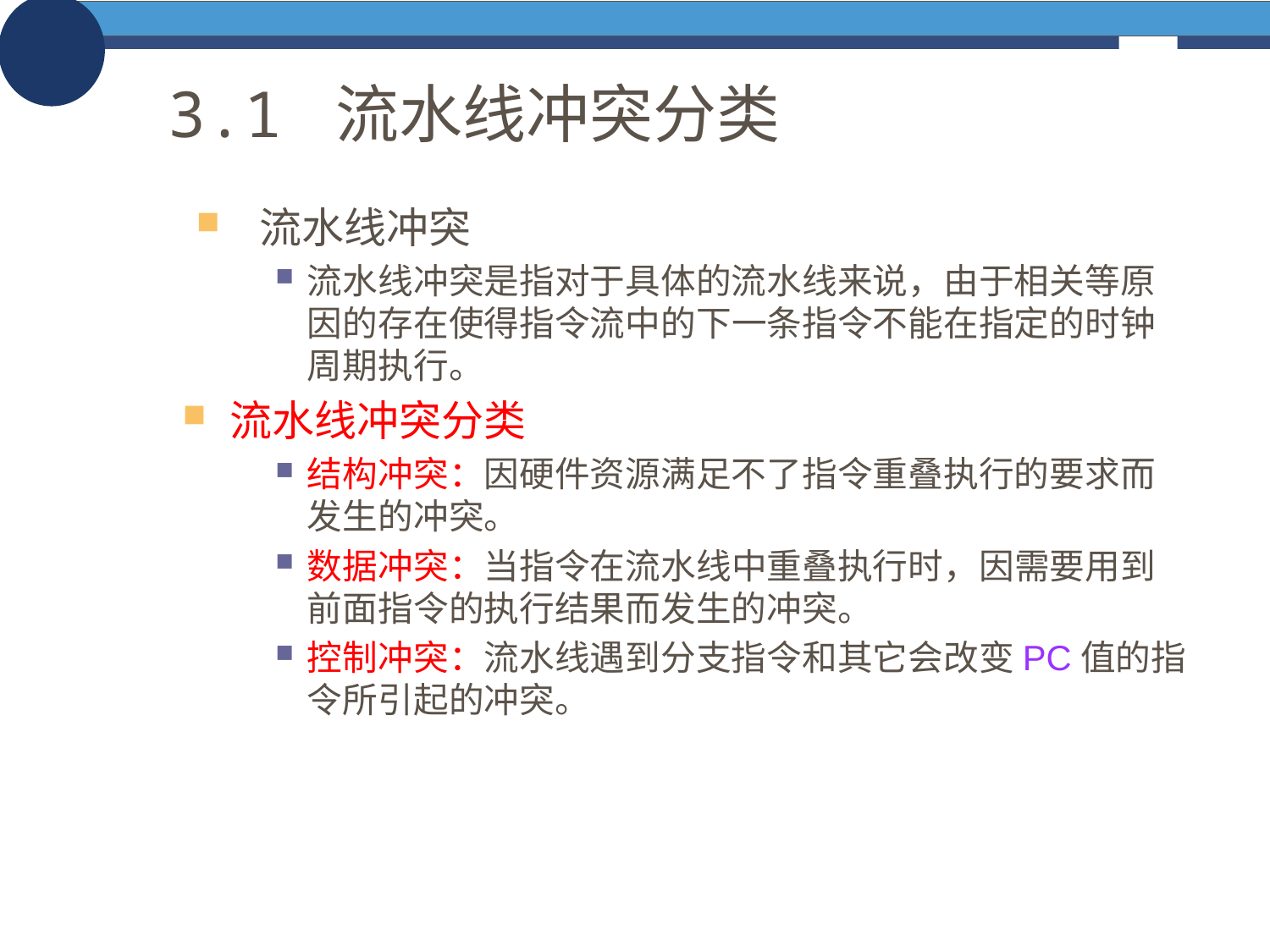

# 3.1 流水线冲突分类
流水线冲突
流水线冲突是指对于具体的流水线来说，由于相关等原因的存在使得指令流中的下一条指令不能在指定的时钟周期执行。
流水线冲突分类
结构冲突：因硬件资源满足不了指令重叠执行的要求而发生的冲突。
数据冲突：当指令在流水线中重叠执行时，因需要用到前面指令的执行结果而发生的冲突。
控制冲突：流水线遇到分支指令和其它会改变PC值的指令所引起的冲突。